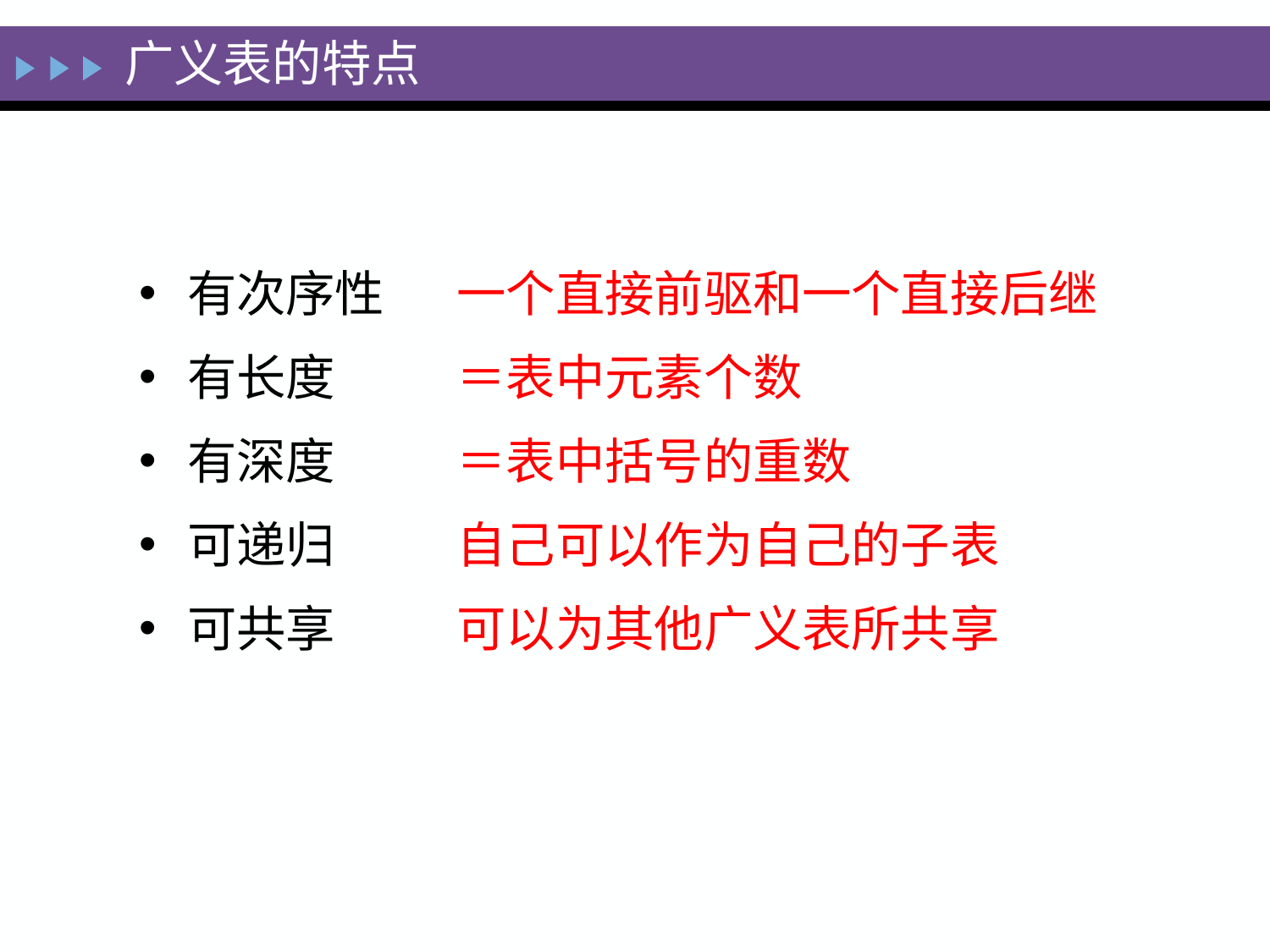

广义表的特点
有次序性
有长度
有深度
可递归
可共享
一个直接前驱和一个直接后继
＝表中元素个数
＝表中括号的重数
自己可以作为自己的子表
可以为其他广义表所共享